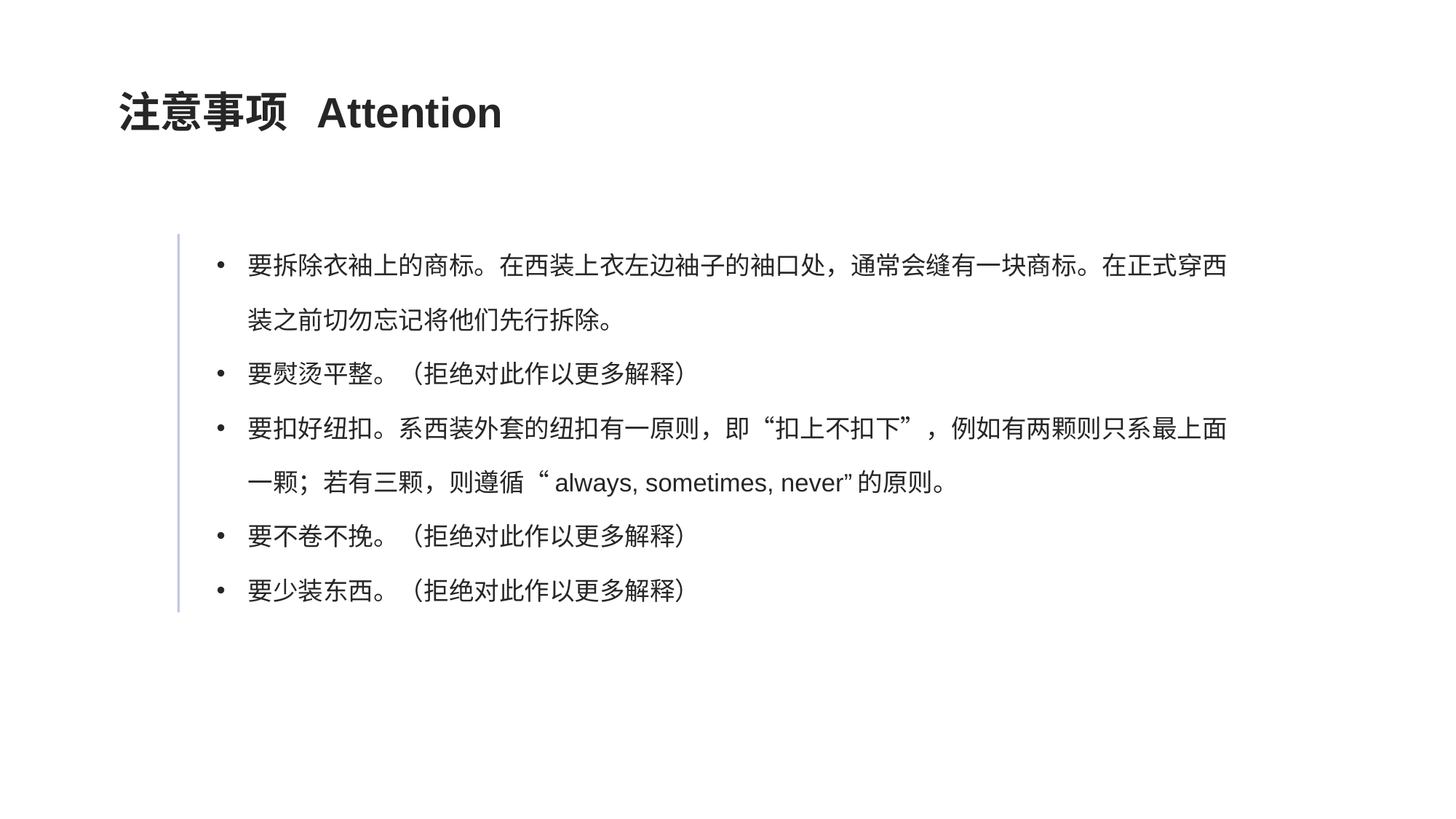

注意事项  Attention
要拆除衣袖上的商标。在西装上衣左边袖子的袖口处，通常会缝有一块商标。在正式穿西装之前切勿忘记将他们先行拆除。
要熨烫平整。（拒绝对此作以更多解释）
要扣好纽扣。系西装外套的纽扣有一原则，即“扣上不扣下”，例如有两颗则只系最上面一颗；若有三颗，则遵循“always, sometimes, never”的原则。
要不卷不挽。（拒绝对此作以更多解释）
要少装东西。（拒绝对此作以更多解释）